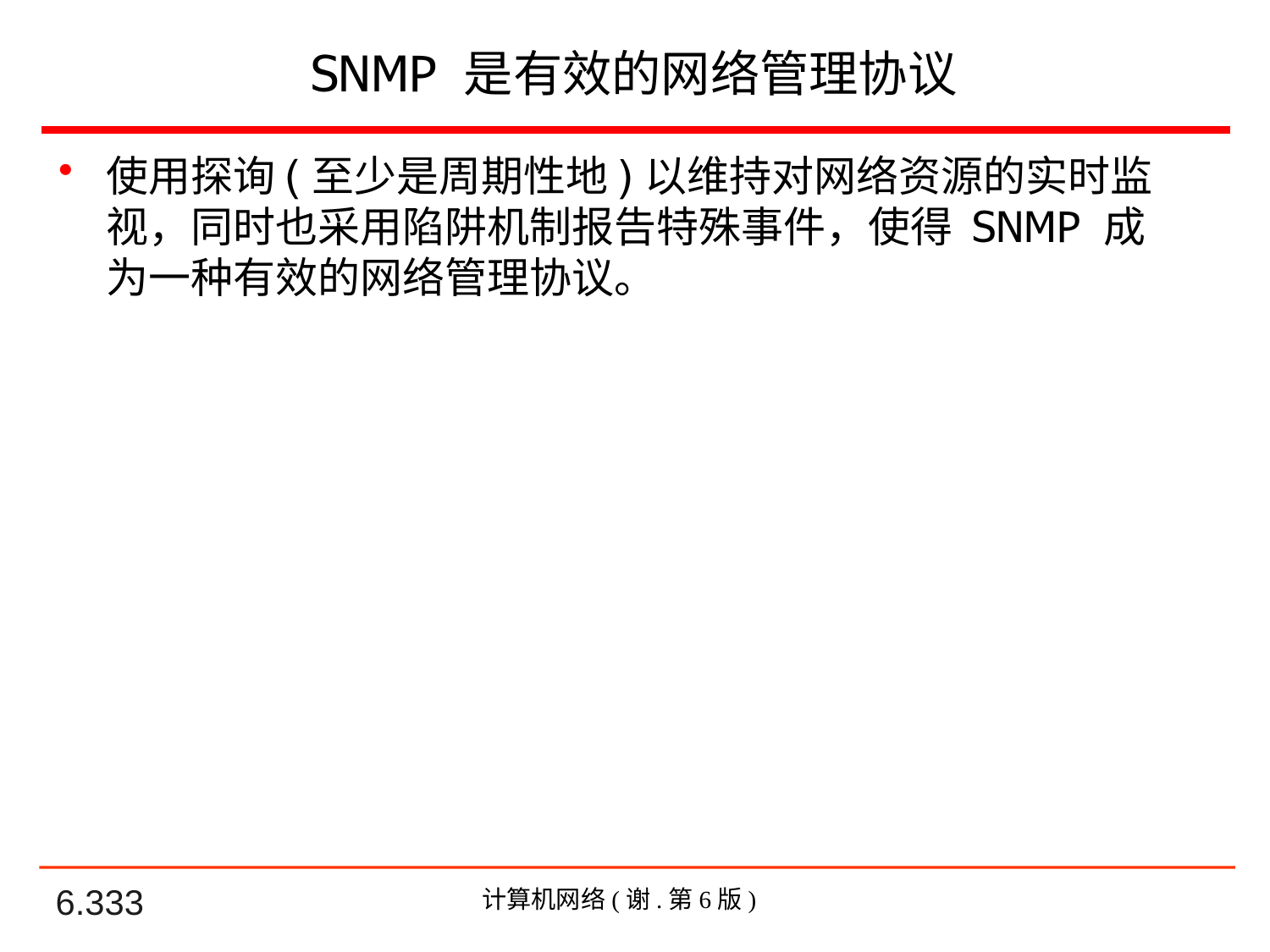

# SNMP 是有效的网络管理协议
使用探询(至少是周期性地)以维持对网络资源的实时监视，同时也采用陷阱机制报告特殊事件，使得 SNMP 成为一种有效的网络管理协议。